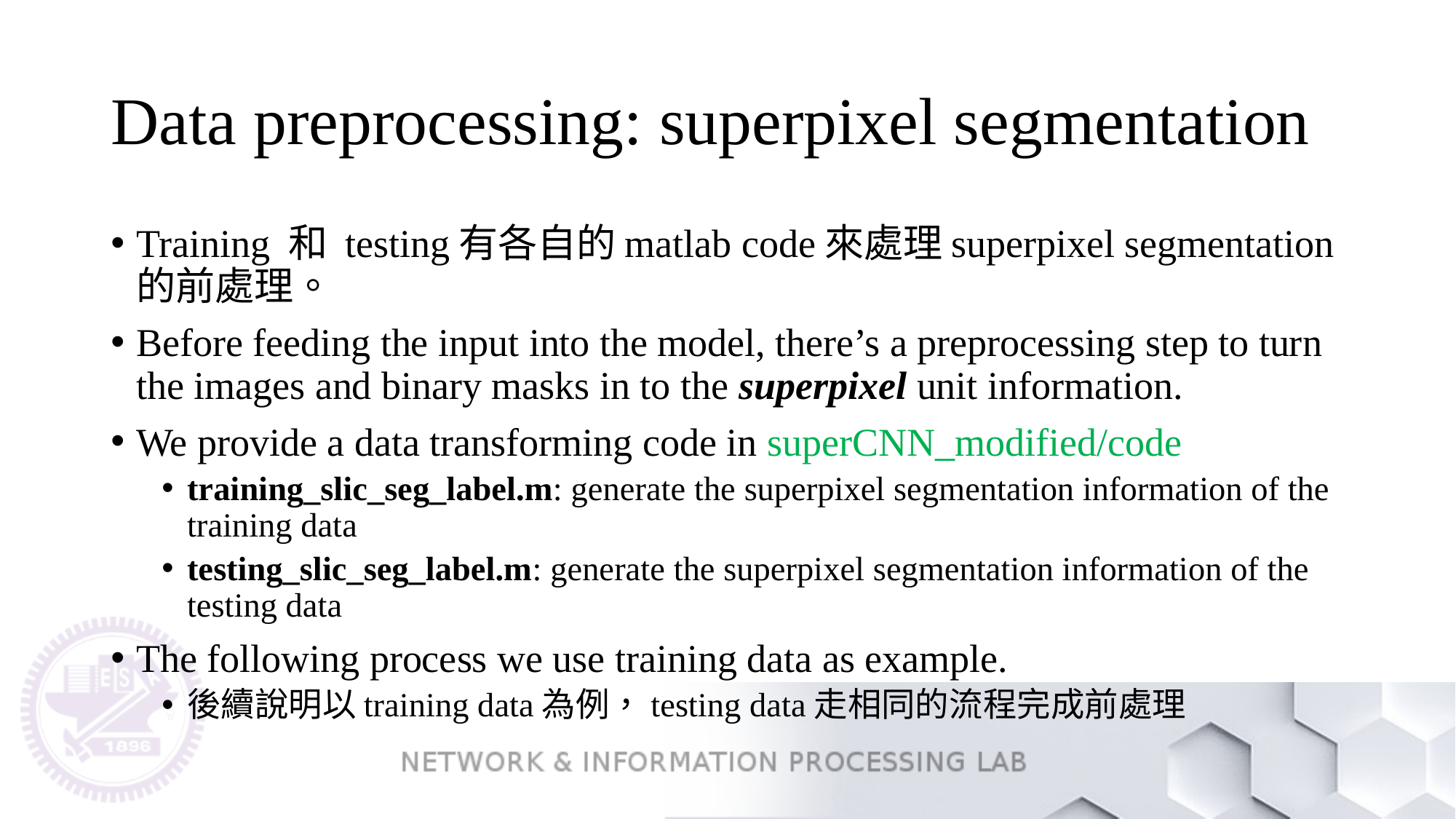

# Data preprocessing: superpixel segmentation
Training 和 testing有各自的matlab code來處理superpixel segmentation的前處理。
Before feeding the input into the model, there’s a preprocessing step to turn the images and binary masks in to the superpixel unit information.
We provide a data transforming code in superCNN_modified/code
training_slic_seg_label.m: generate the superpixel segmentation information of the training data
testing_slic_seg_label.m: generate the superpixel segmentation information of the testing data
The following process we use training data as example.
後續說明以training data為例，testing data走相同的流程完成前處理